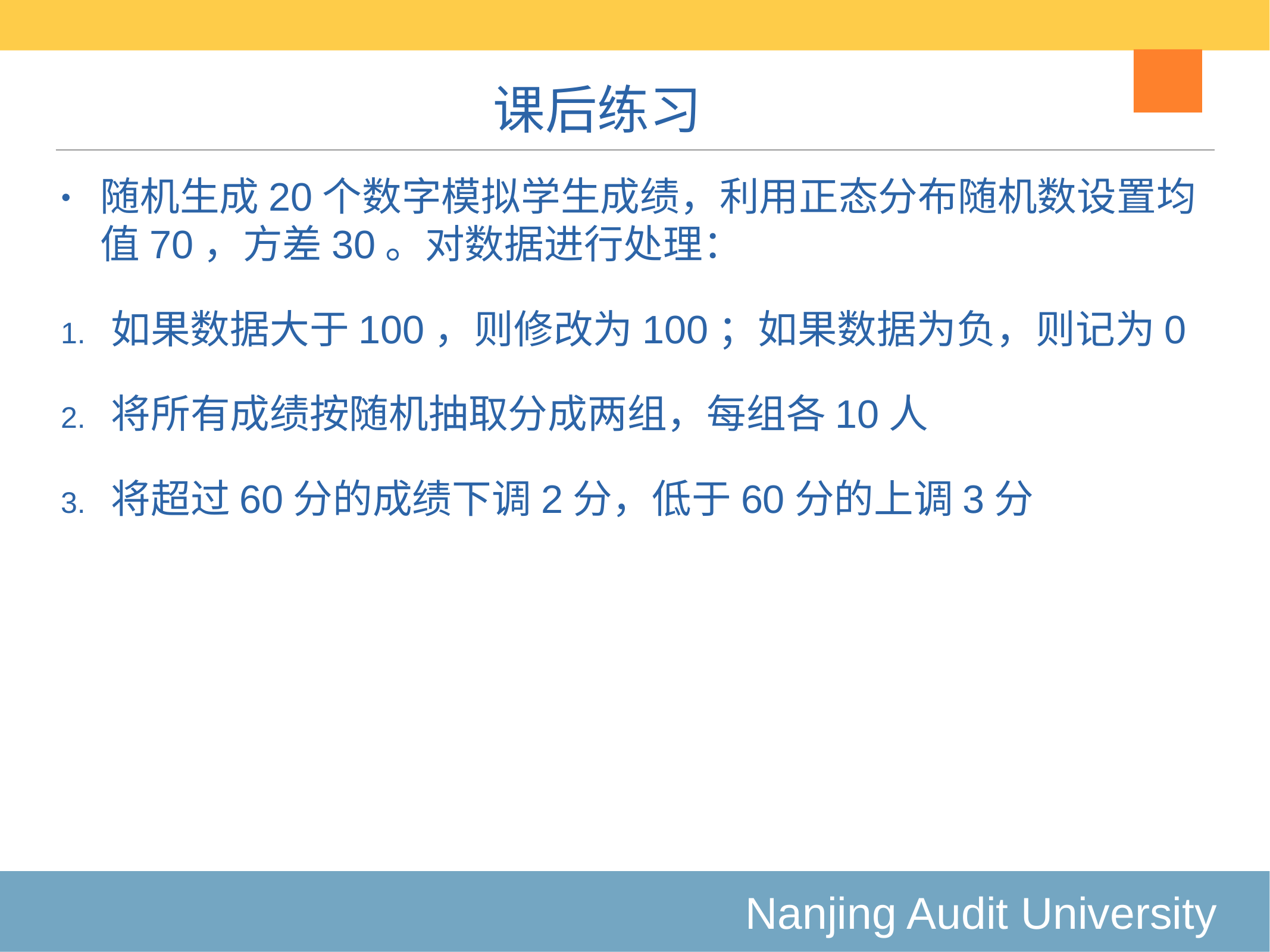

# 课后练习
随机生成20个数字模拟学生成绩，利用正态分布随机数设置均值70，方差30。对数据进行处理：
如果数据大于100，则修改为100；如果数据为负，则记为0
将所有成绩按随机抽取分成两组，每组各10人
将超过60分的成绩下调2分，低于60分的上调3分